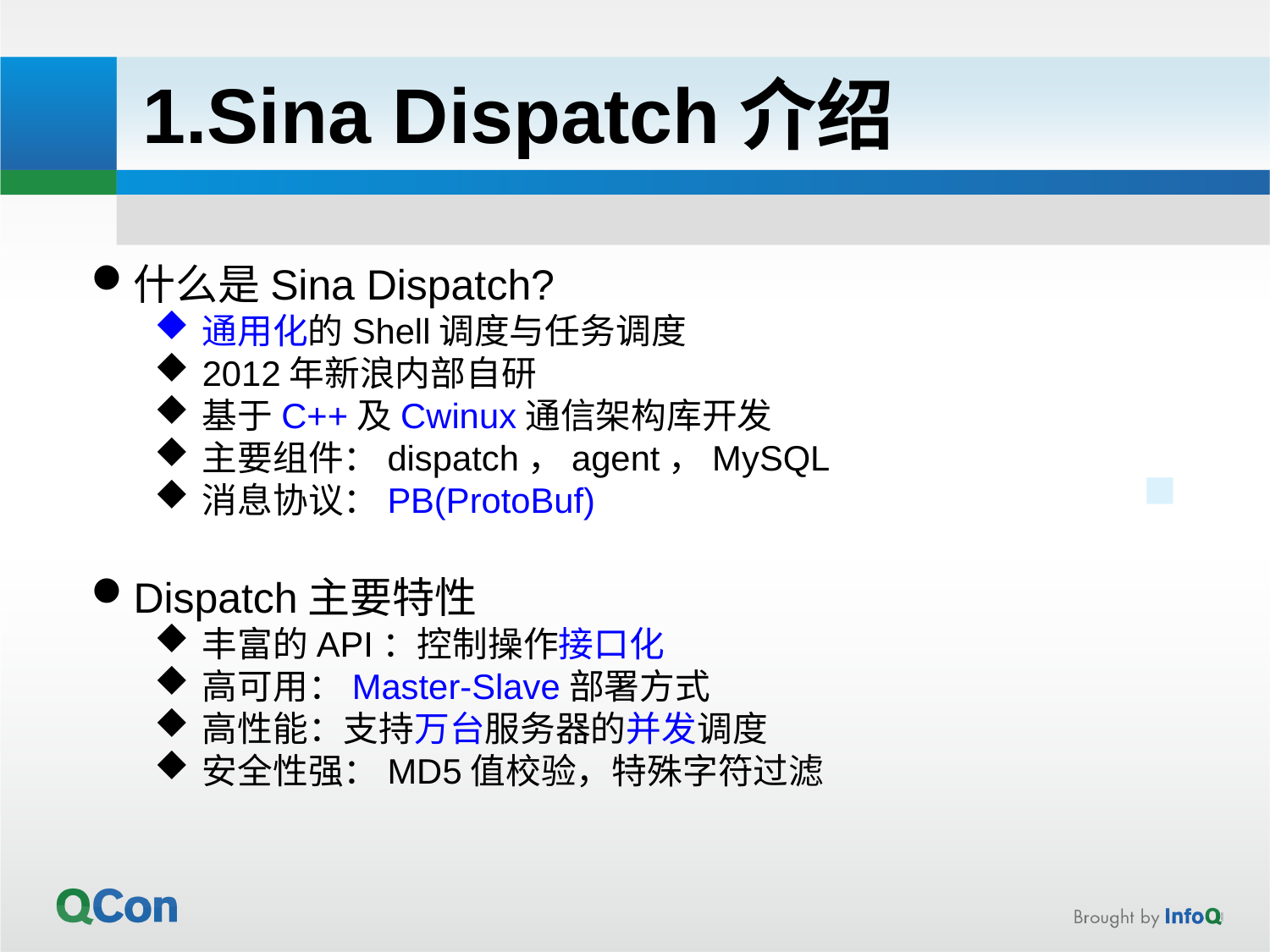

1.Sina Dispatch介绍
什么是Sina Dispatch?
通用化的Shell调度与任务调度
2012年新浪内部自研
基于C++及Cwinux通信架构库开发
主要组件：dispatch，agent，MySQL
消息协议：PB(ProtoBuf)

Dispatch主要特性
丰富的API：控制操作接口化
高可用：Master-Slave部署方式
高性能：支持万台服务器的并发调度
安全性强：MD5值校验，特殊字符过滤